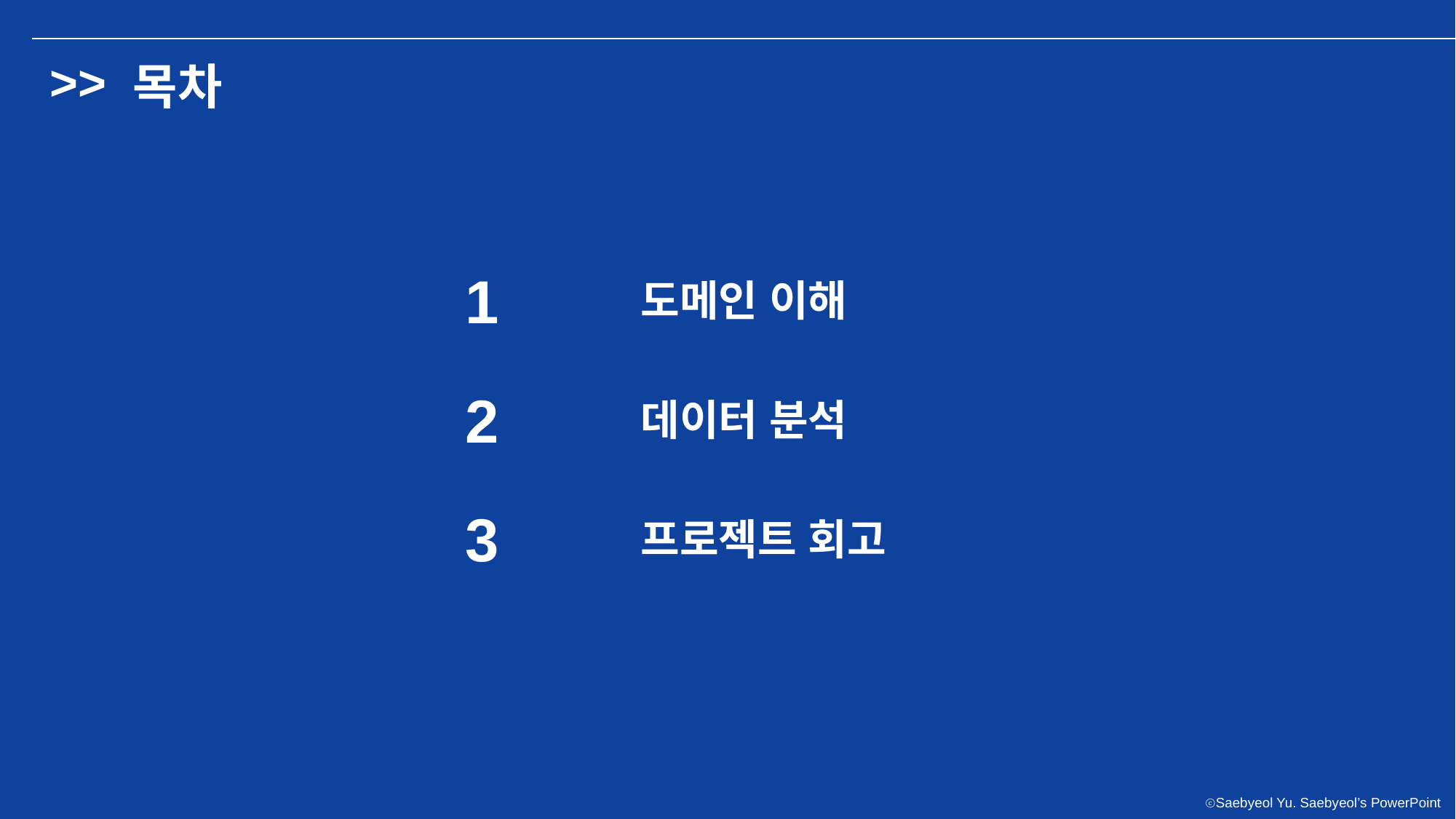

>>
목차
1
도메인 이해
2
데이터 분석
3
프로젝트 회고